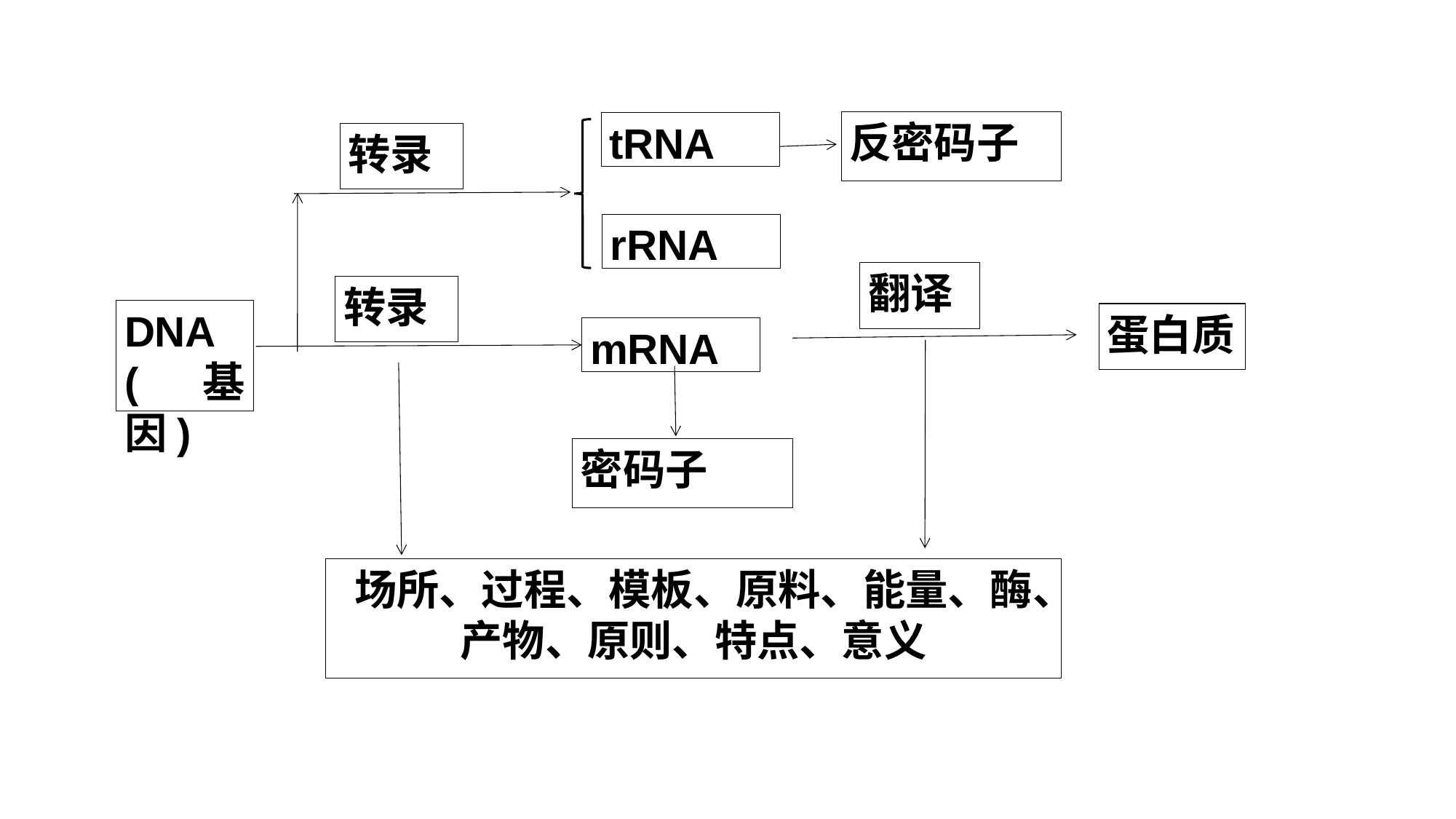

反密码子
tRNA

转录
rRNA
翻译
转录
DNA
(基因)
蛋白质
mRNA
密码子
场所、过程、模板、原料、能量、酶、产物、原则、特点、意义